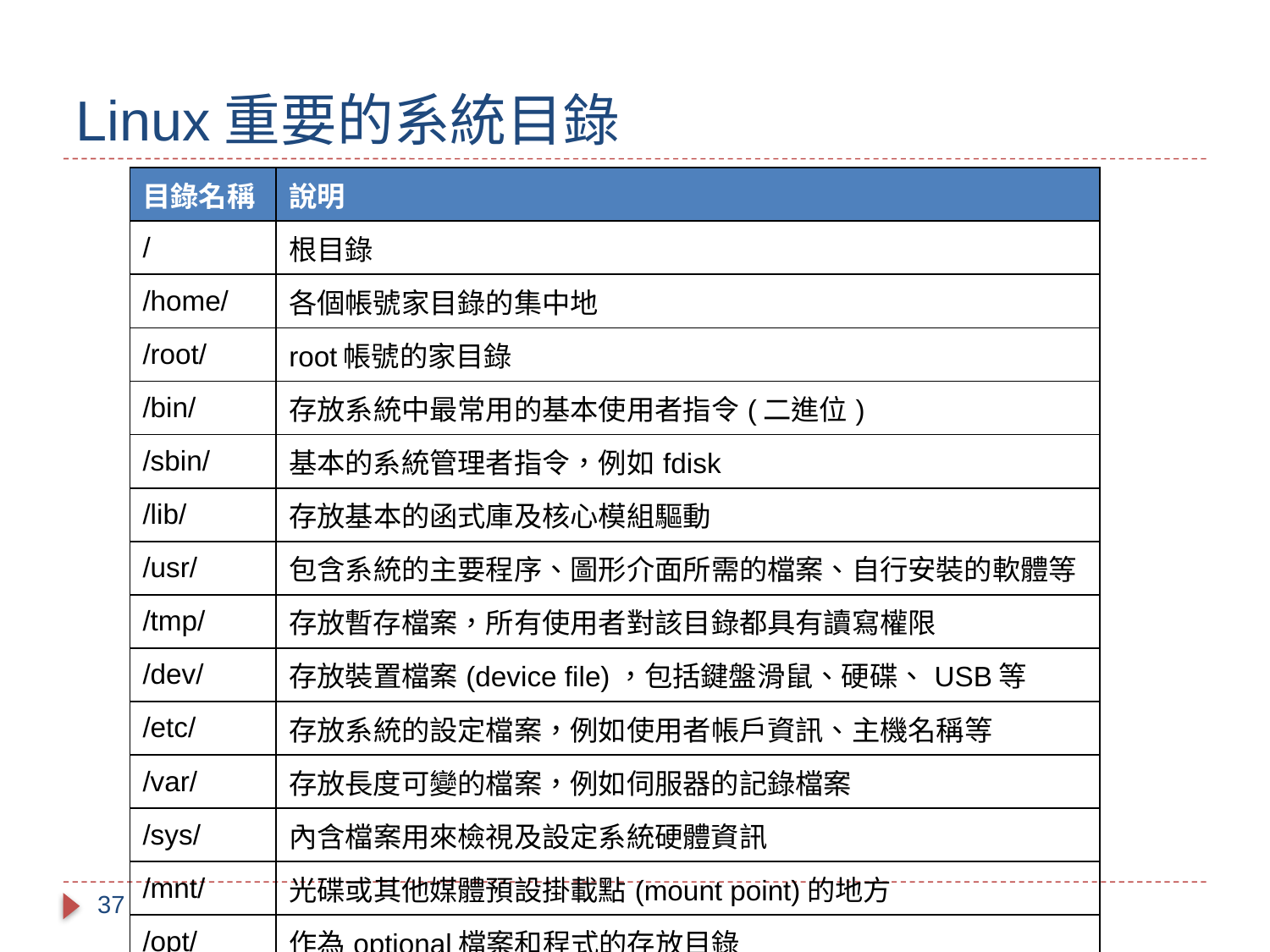

# Linux重要的系統目錄
| 目錄名稱 | 說明 |
| --- | --- |
| / | 根目錄 |
| /home/ | 各個帳號家目錄的集中地 |
| /root/ | root帳號的家目錄 |
| /bin/ | 存放系統中最常用的基本使用者指令(二進位) |
| /sbin/ | 基本的系統管理者指令，例如fdisk |
| /lib/ | 存放基本的函式庫及核心模組驅動 |
| /usr/ | 包含系統的主要程序、圖形介面所需的檔案、自行安裝的軟體等 |
| /tmp/ | 存放暫存檔案，所有使用者對該目錄都具有讀寫權限 |
| /dev/ | 存放裝置檔案(device file)，包括鍵盤滑鼠、硬碟、USB等 |
| /etc/ | 存放系統的設定檔案，例如使用者帳戶資訊、主機名稱等 |
| /var/ | 存放長度可變的檔案，例如伺服器的記錄檔案 |
| /sys/ | 內含檔案用來檢視及設定系統硬體資訊 |
| /mnt/ | 光碟或其他媒體預設掛載點(mount point)的地方 |
| /opt/ | 作為optional檔案和程式的存放目錄 |
37